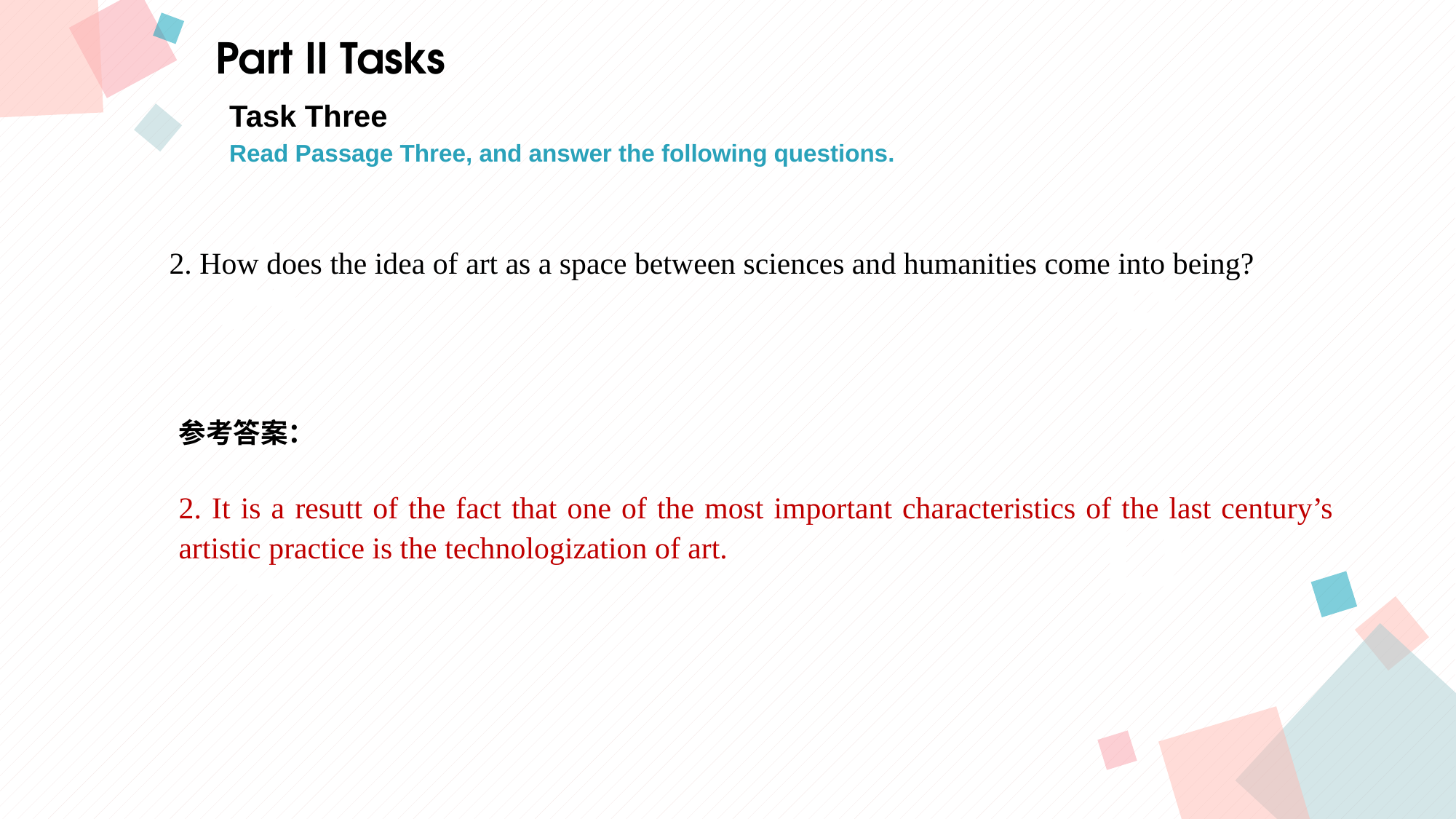

Part II Tasks
Task Three

Read Passage Three, and answer the following questions.
A
B
     2. How does the idea of art as a space between sciences and humanities come into being?
参考答案：

2. It is a resutt of the fact that one of the most important characteristics of the last century’s artistic practice is the technologization of art.
C
D